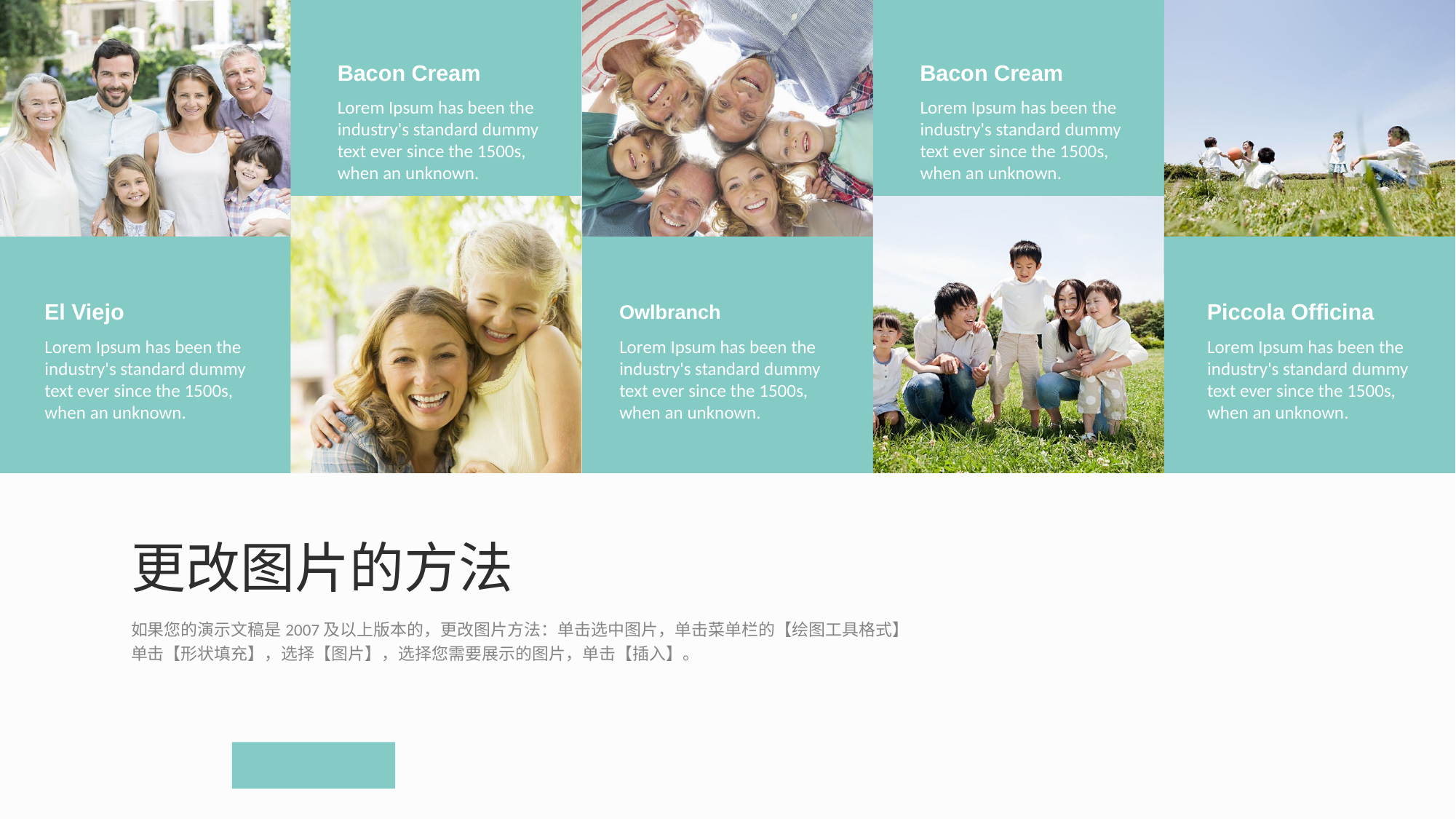

Piccola Officina
Lorem Ipsum has been the industry's standard dummy text ever since the 1500s, when an unknown.

El Viejo
Lorem Ipsum has been the industry's standard dummy text ever since the 1500s, when an unknown.

Bacon Cream
Lorem Ipsum has been the industry's standard dummy text ever since the 1500s, when an unknown.

Owlbranch
Lorem Ipsum has been the industry's standard dummy text ever since the 1500s, when an unknown.

Bacon Cream
Lorem Ipsum has been the industry's standard dummy text ever since the 1500s, when an unknown.

更改图片的方法
如果您的演示文稿是2007及以上版本的，更改图片方法：单击选中图片，单击菜单栏的【绘图工具格式】
单击【形状填充】，选择【图片】，选择您需要展示的图片，单击【插入】。